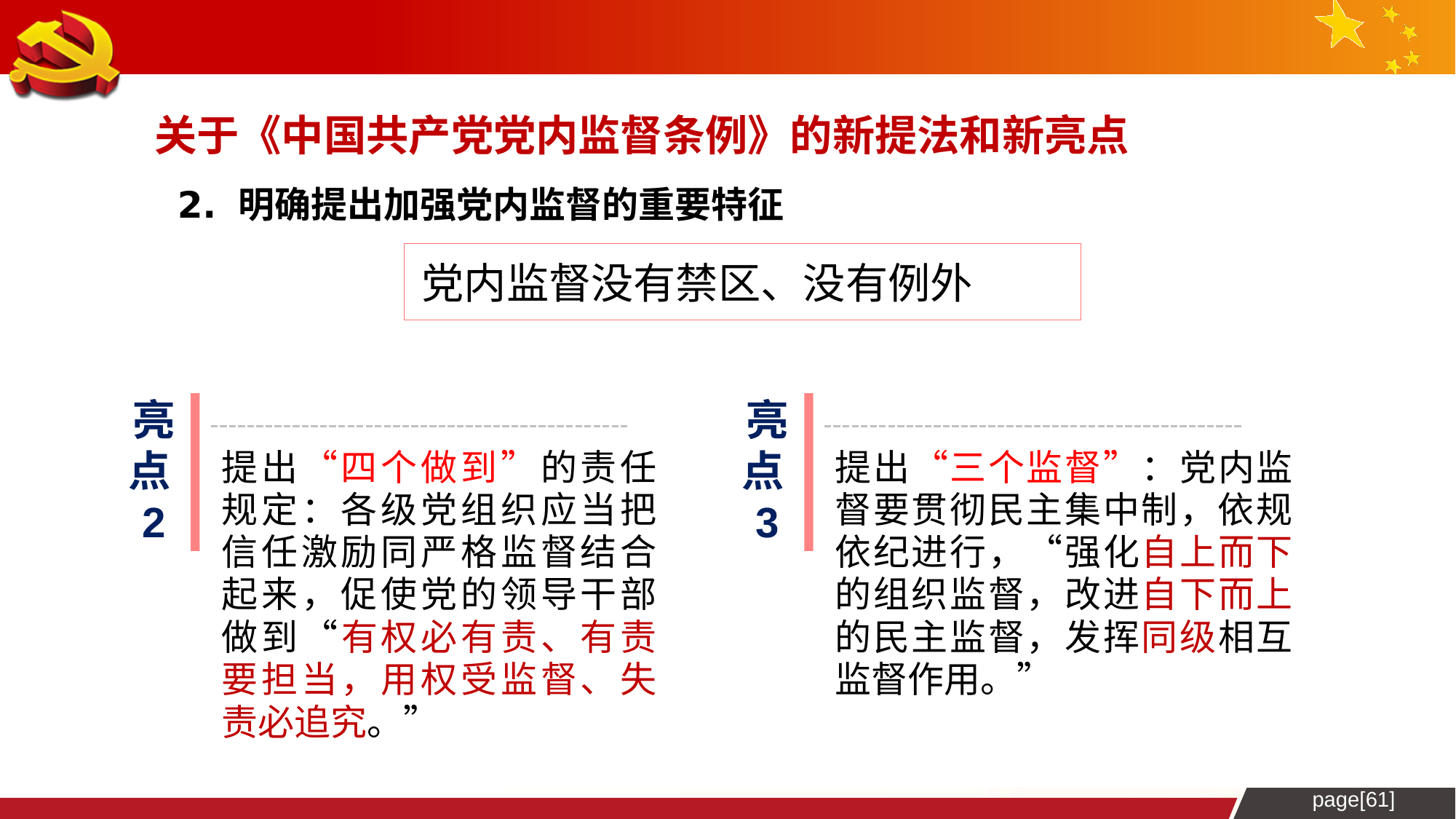

关于《中国共产党党内监督条例》的新提法和新亮点
2. 明确提出加强党内监督的重要特征
党内监督没有禁区、没有例外

提出“四个做到”的责任规定：各级党组织应当把信任激励同严格监督结合起来，促使党的领导干部做到“有权必有责、有责要担当，用权受监督、失责必追究。”
提出“三个监督”：党内监督要贯彻民主集中制，依规依纪进行，“强化自上而下的组织监督，改进自下而上的民主监督，发挥同级相互监督作用。”
亮点2
亮点3